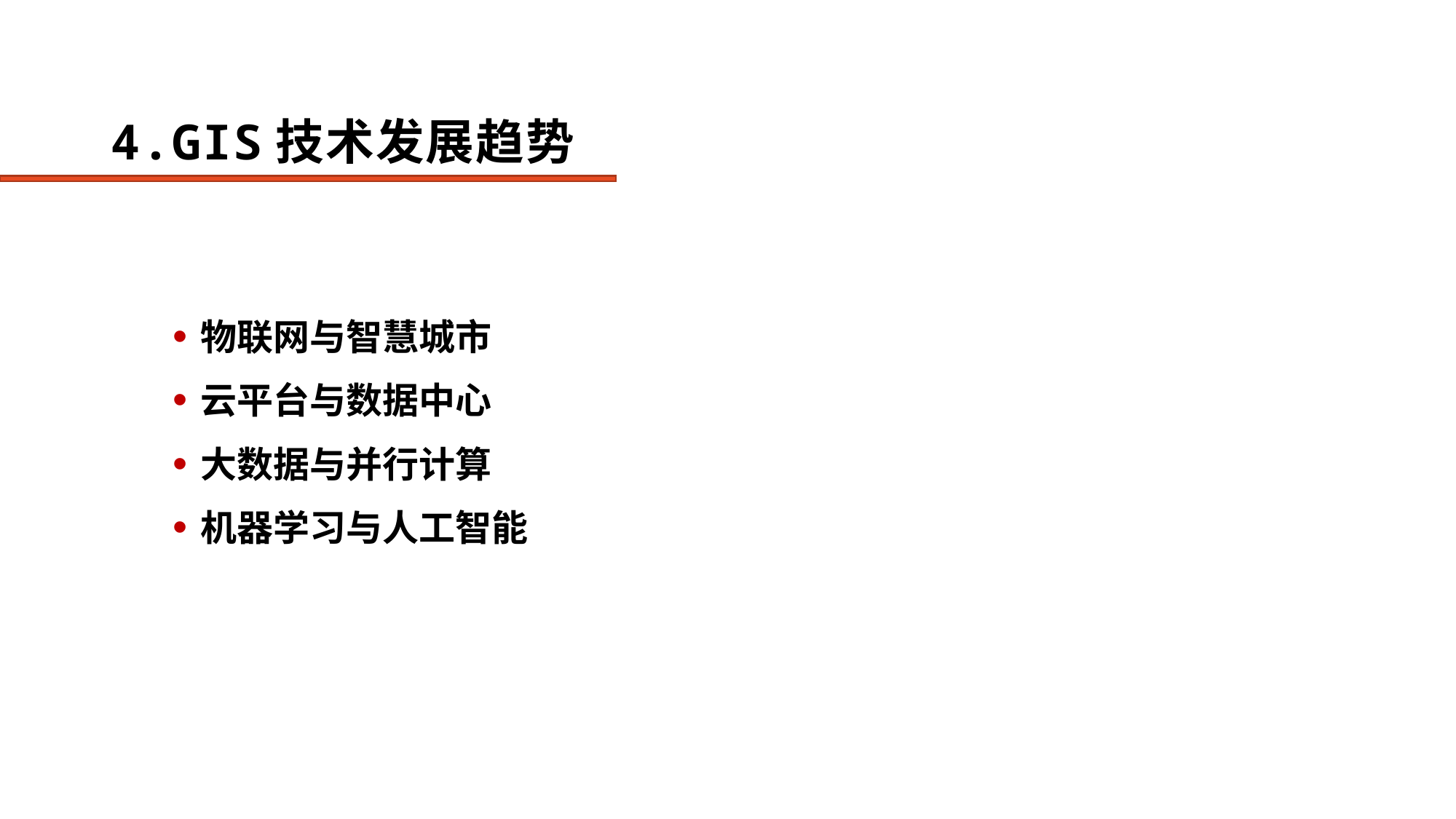

# 4.GIS技术发展趋势

物联网与智慧城市
云平台与数据中心
大数据与并行计算
机器学习与人工智能